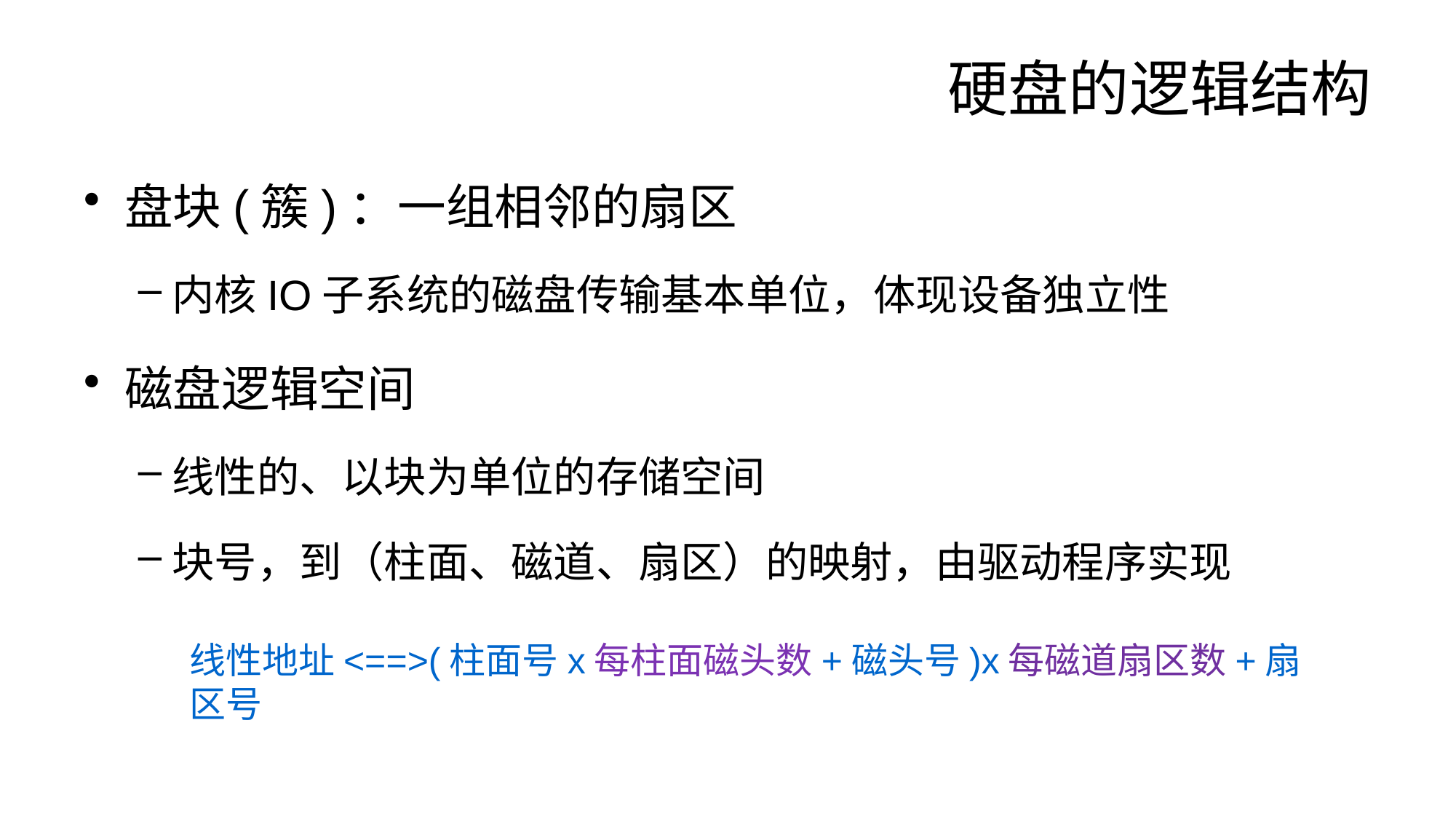

# 硬盘的逻辑结构
盘块(簇)：一组相邻的扇区
内核IO子系统的磁盘传输基本单位，体现设备独立性
磁盘逻辑空间
线性的、以块为单位的存储空间
块号，到（柱面、磁道、扇区）的映射，由驱动程序实现

线性地址<==>(柱面号x每柱面磁头数+磁头号)x每磁道扇区数+扇区号